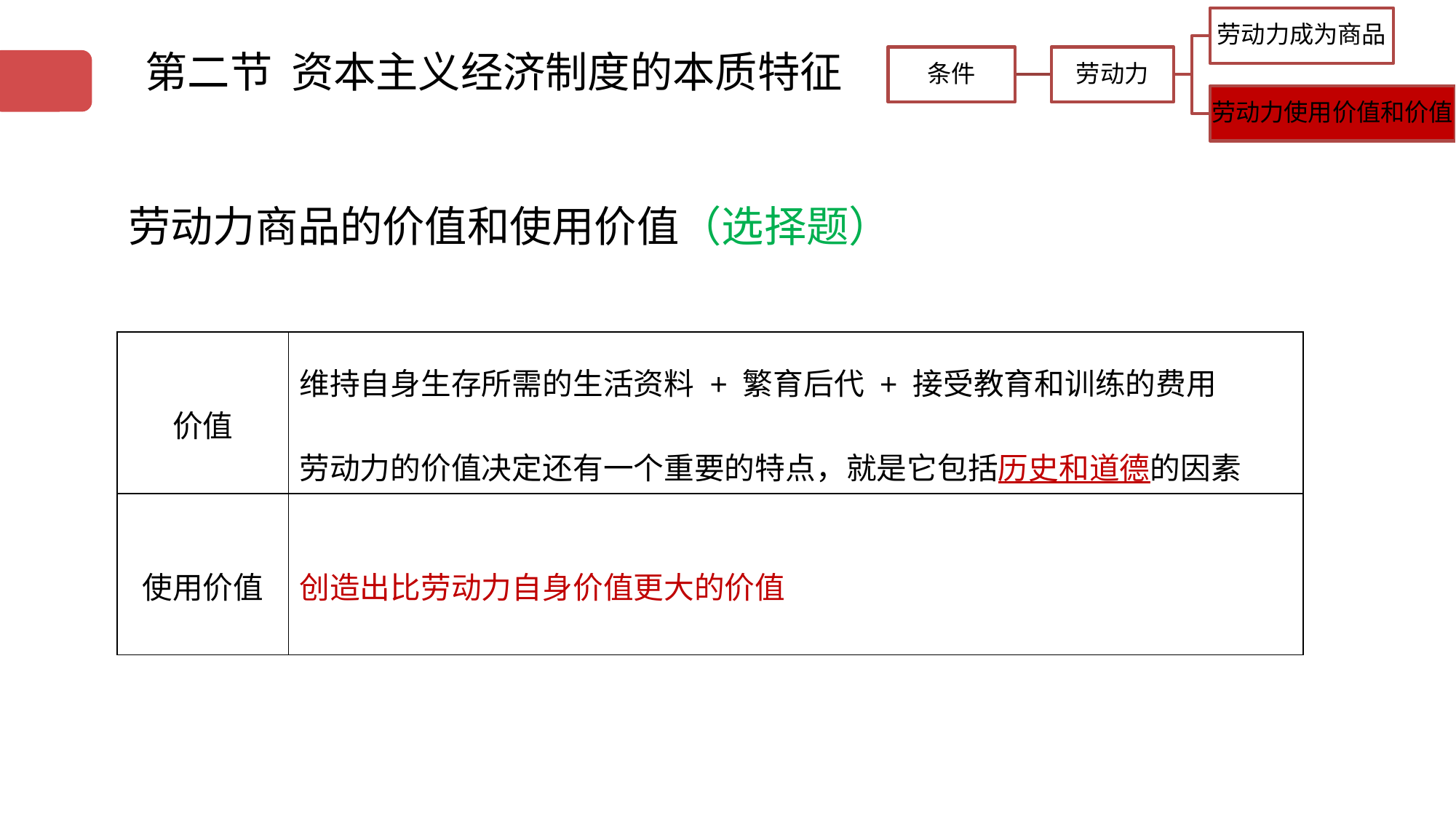

条件
劳动力
劳动力成为商品
劳动力使用价值和价值
第二节  资本主义经济制度的本质特征
劳动力商品的价值和使用价值（选择题）
| 价值 | 维持自身生存所需的生活资料 + 繁育后代 + 接受教育和训练的费用 劳动力的价值决定还有一个重要的特点，就是它包括历史和道德的因素 |
| --- | --- |
| 使用价值 | 创造出比劳动力自身价值更大的价值 |